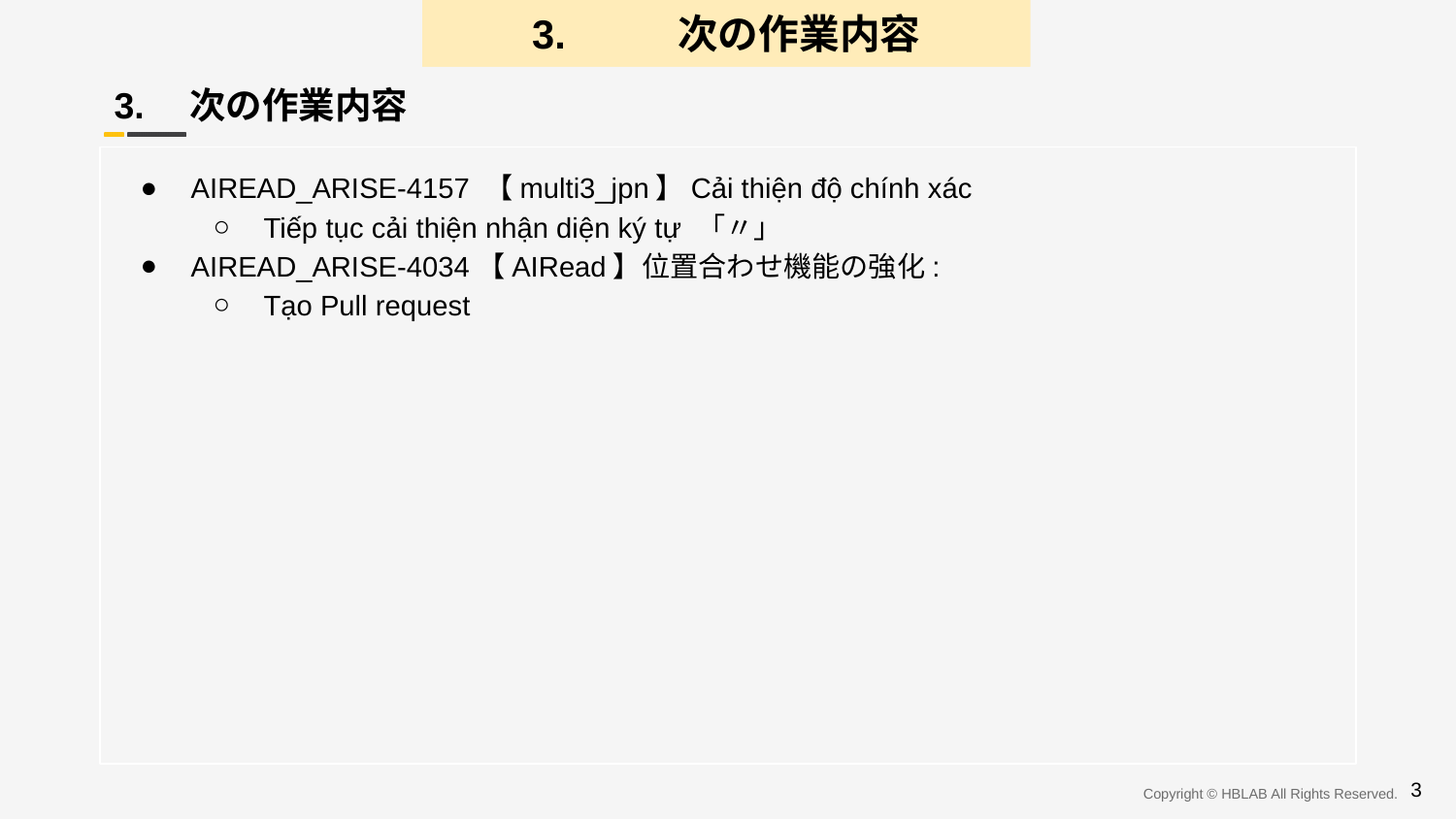

3.	Công việc tiếp theo
3.	次の作業内容
3.　次の作業内容
AIREAD_ARISE-4157 【multi3_jpn】Cải thiện độ chính xác
Tiếp tục cải thiện nhận diện ký tự 「〃」
AIREAD_ARISE-4034【AIRead】位置合わせ機能の強化:
Tạo Pull request

3